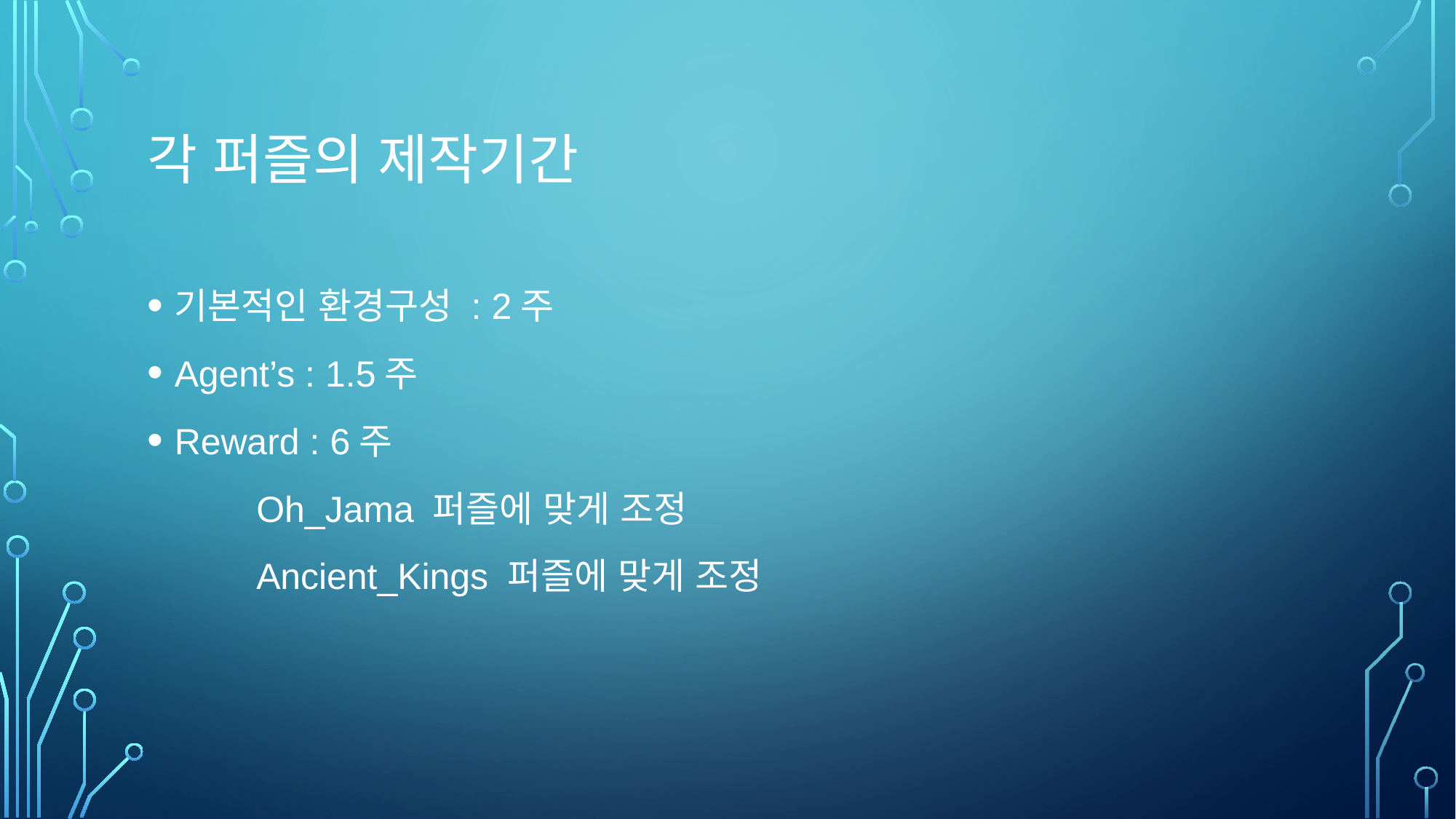

# 각 퍼즐의 제작기간
기본적인 환경구성 : 2주
Agent’s : 1.5주
Reward : 6주
	Oh_Jama 퍼즐에 맞게 조정
	Ancient_Kings 퍼즐에 맞게 조정